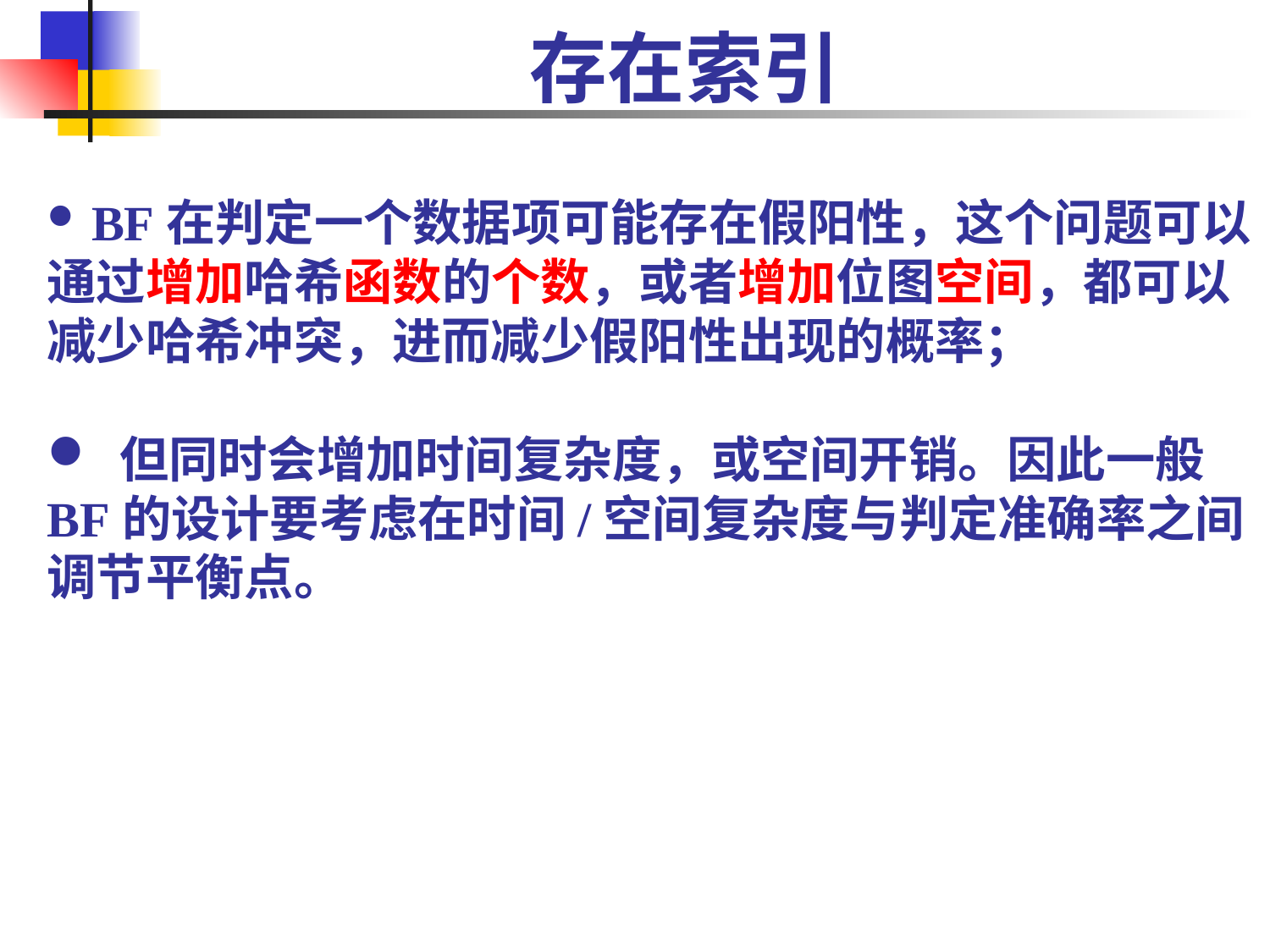

# 存在索引
 BF在判定一个数据项可能存在假阳性，这个问题可以通过增加哈希函数的个数，或者增加位图空间，都可以减少哈希冲突，进而减少假阳性出现的概率；

 但同时会增加时间复杂度，或空间开销。因此一般BF的设计要考虑在时间/空间复杂度与判定准确率之间调节平衡点。